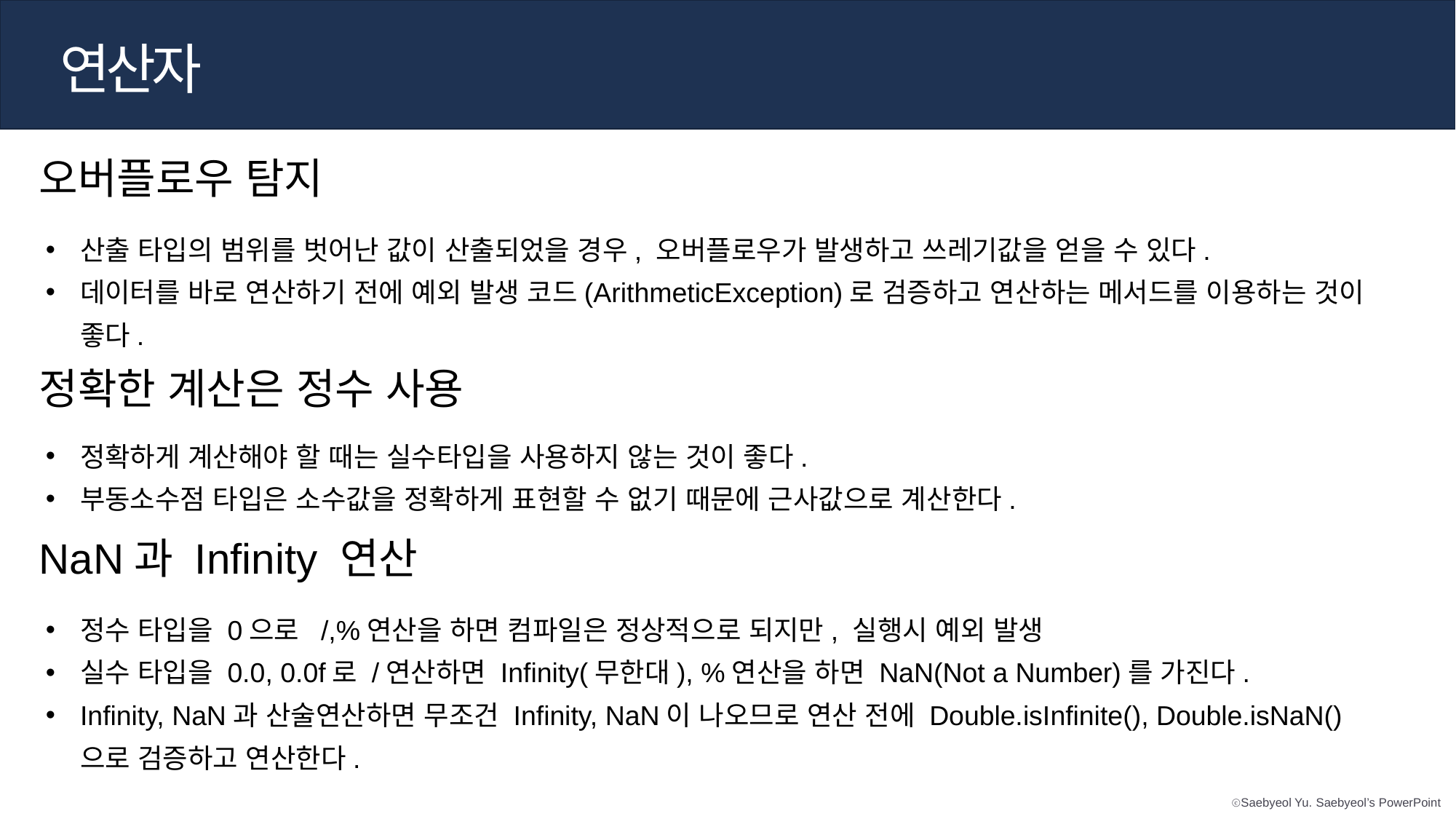

연산자
오버플로우 탐지
산출 타입의 범위를 벗어난 값이 산출되었을 경우, 오버플로우가 발생하고 쓰레기값을 얻을 수 있다.
데이터를 바로 연산하기 전에 예외 발생 코드(ArithmeticException)로 검증하고 연산하는 메서드를 이용하는 것이 좋다.
정확한 계산은 정수 사용
정확하게 계산해야 할 때는 실수타입을 사용하지 않는 것이 좋다.
부동소수점 타입은 소수값을 정확하게 표현할 수 없기 때문에 근사값으로 계산한다.
NaN과 Infinity 연산
정수 타입을 0으로  /,%연산을 하면 컴파일은 정상적으로 되지만, 실행시 예외 발생
실수 타입을 0.0, 0.0f로 /연산하면 Infinity(무한대), %연산을 하면 NaN(Not a Number)를 가진다.
Infinity, NaN과 산술연산하면 무조건 Infinity, NaN이 나오므로 연산 전에 Double.isInfinite(), Double.isNaN()으로 검증하고 연산한다.